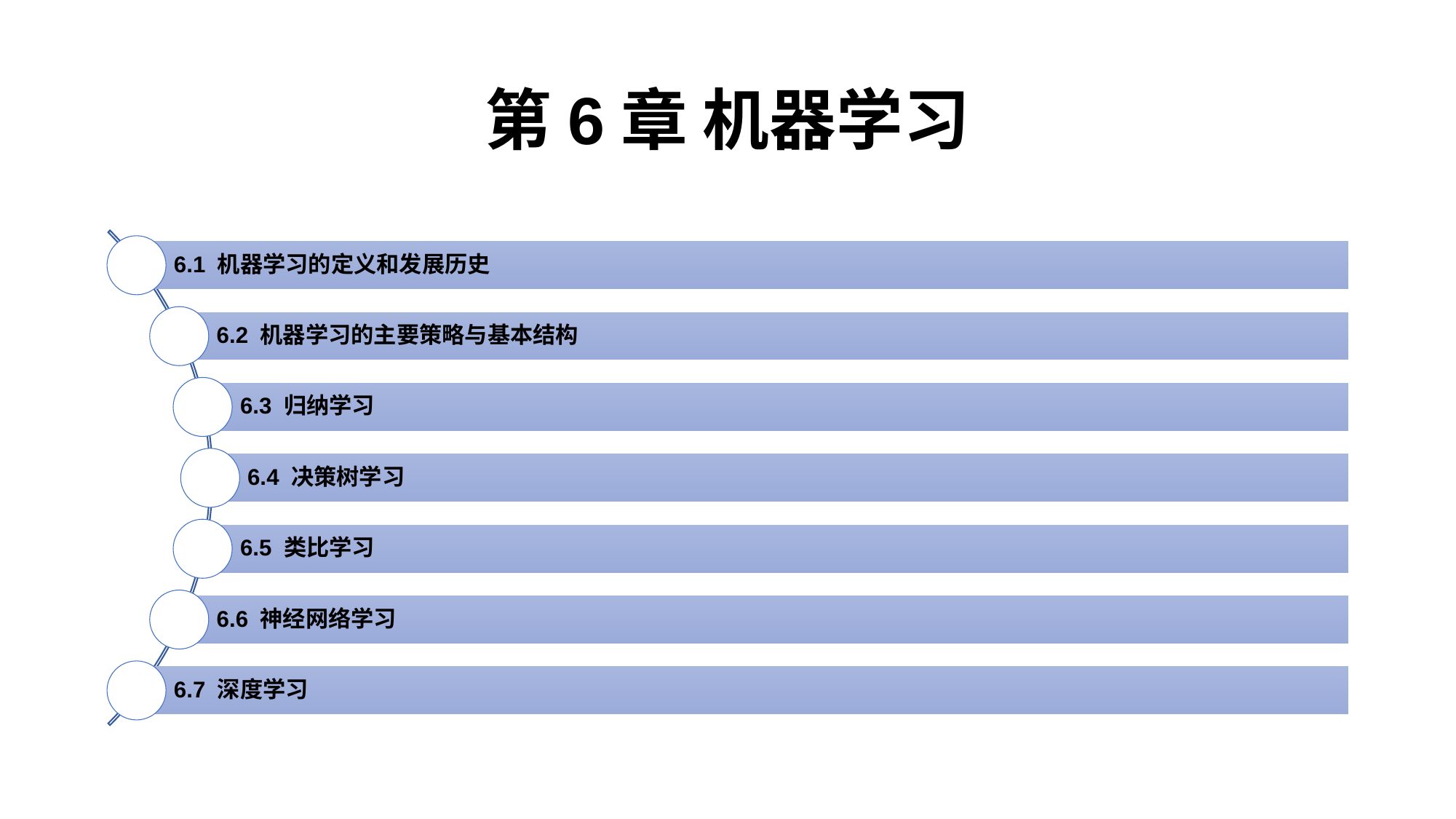

# 第6章 机器学习
6.1 机器学习的定义和发展历史
6.2 机器学习的主要策略与基本结构
6.3 归纳学习
6.4 决策树学习
6.5 类比学习
6.6 神经网络学习
6.7 深度学习